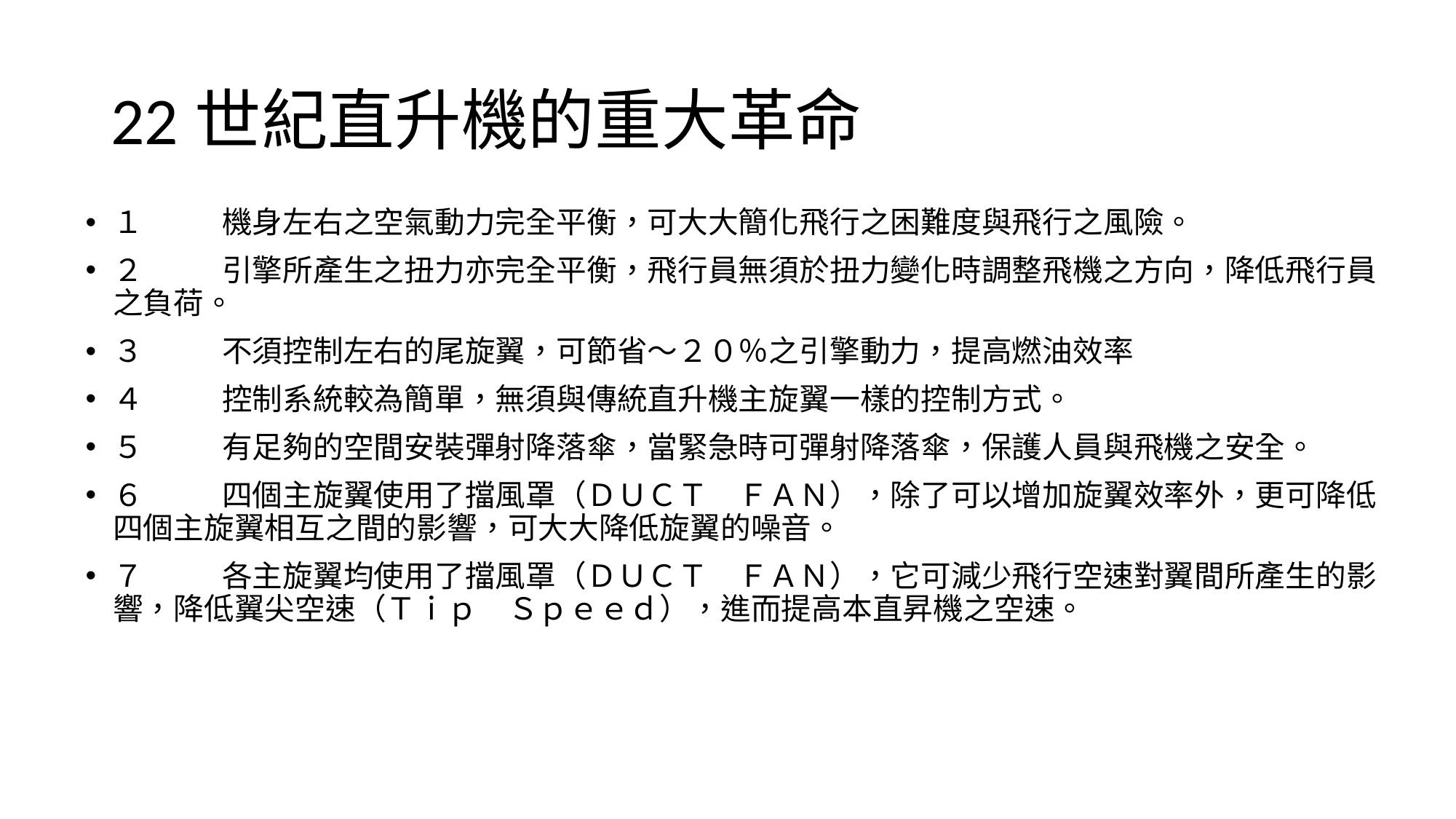

# 22世紀直升機的重大革命
１	機身左右之空氣動力完全平衡，可大大簡化飛行之困難度與飛行之風險。
２	引擎所產生之扭力亦完全平衡，飛行員無須於扭力變化時調整飛機之方向，降低飛行員之負荷。
３	不須控制左右的尾旋翼，可節省～２０％之引擎動力，提高燃油效率
４	控制系統較為簡單，無須與傳統直升機主旋翼一樣的控制方式。
５	有足夠的空間安裝彈射降落傘，當緊急時可彈射降落傘，保護人員與飛機之安全。
６	四個主旋翼使用了擋風罩（ＤＵＣＴ　ＦＡＮ），除了可以增加旋翼效率外，更可降低四個主旋翼相互之間的影響，可大大降低旋翼的噪音。
７	各主旋翼均使用了擋風罩（ＤＵＣＴ　ＦＡＮ），它可減少飛行空速對翼間所產生的影響，降低翼尖空速（Ｔｉｐ　Ｓｐｅｅｄ），進而提高本直昇機之空速。